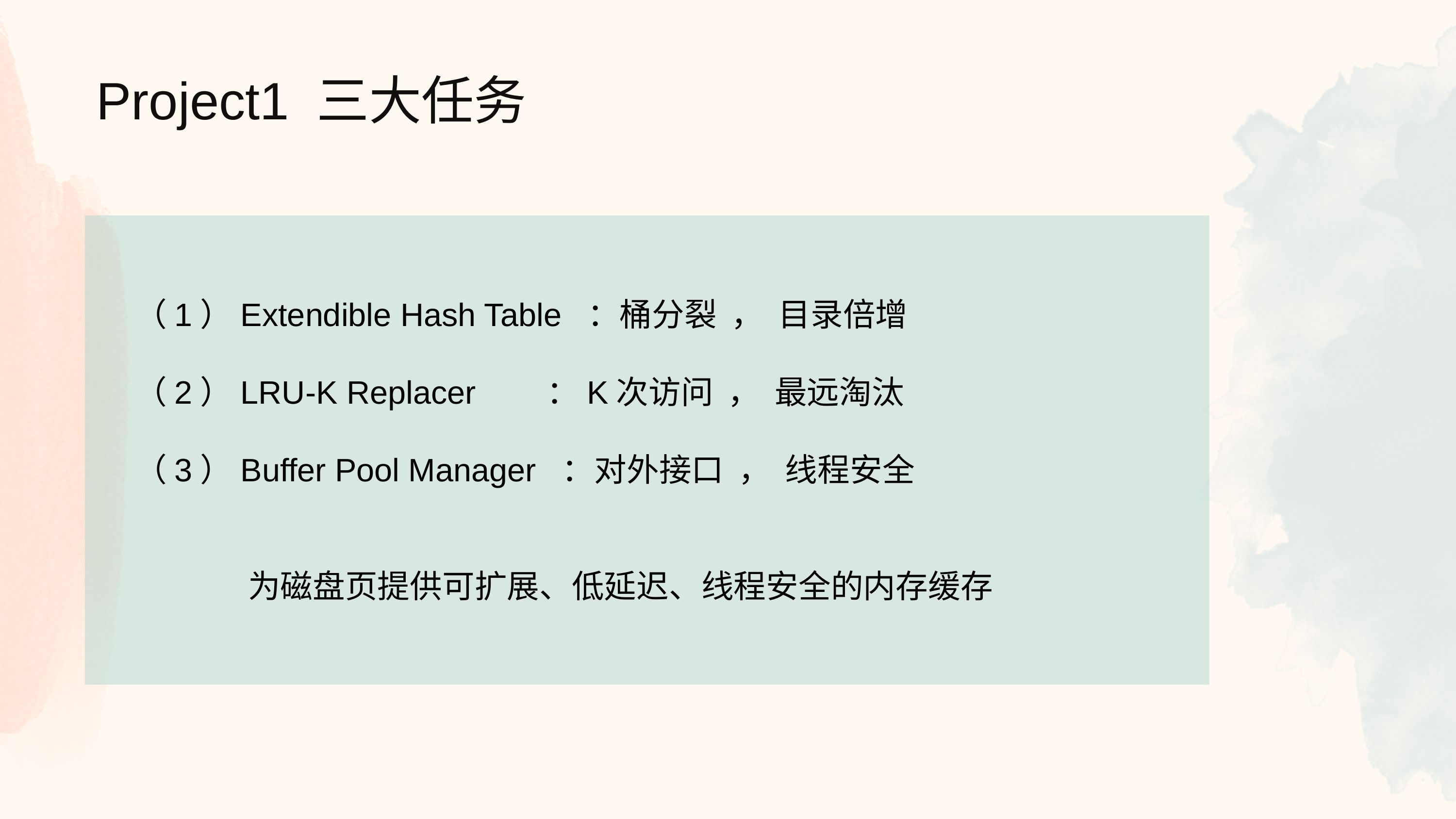

Project1 三大任务

（1）Extendible Hash Table  ：桶分裂  ，  目录倍增

（2）LRU-K Replacer       ：K次访问  ，  最远淘汰

（3）Buffer Pool Manager  ：对外接口  ，  线程安全

为磁盘页提供可扩展、低延迟、线程安全的内存缓存